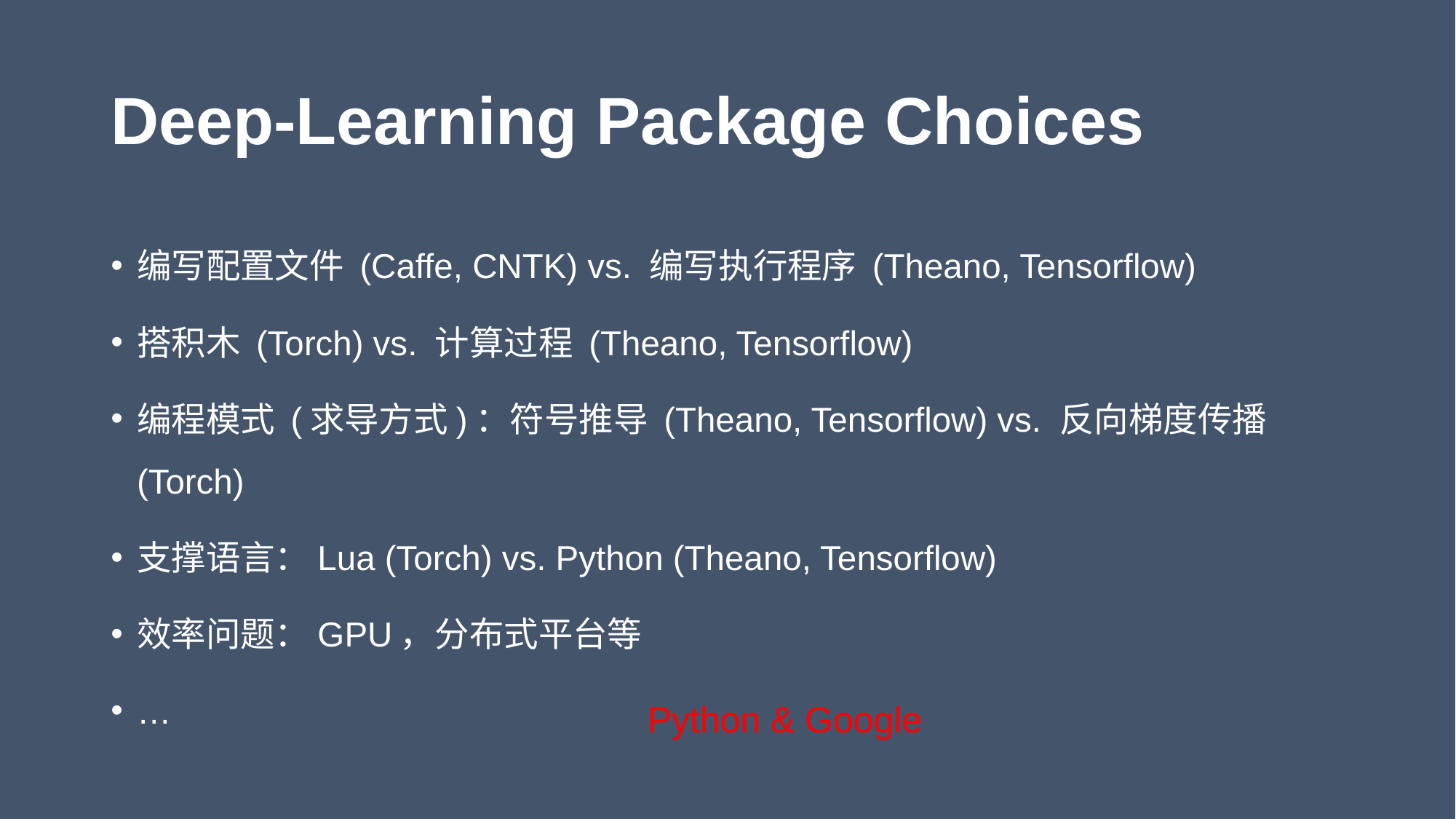

# Deep-Learning Package Choices
编写配置文件 (Caffe, CNTK) vs. 编写执行程序 (Theano, Tensorflow)
搭积木 (Torch) vs. 计算过程 (Theano, Tensorflow)
编程模式 (求导方式)：符号推导 (Theano, Tensorflow) vs. 反向梯度传播 (Torch)
支撑语言：Lua (Torch) vs. Python (Theano, Tensorflow)
效率问题：GPU，分布式平台等
…
Python & Google